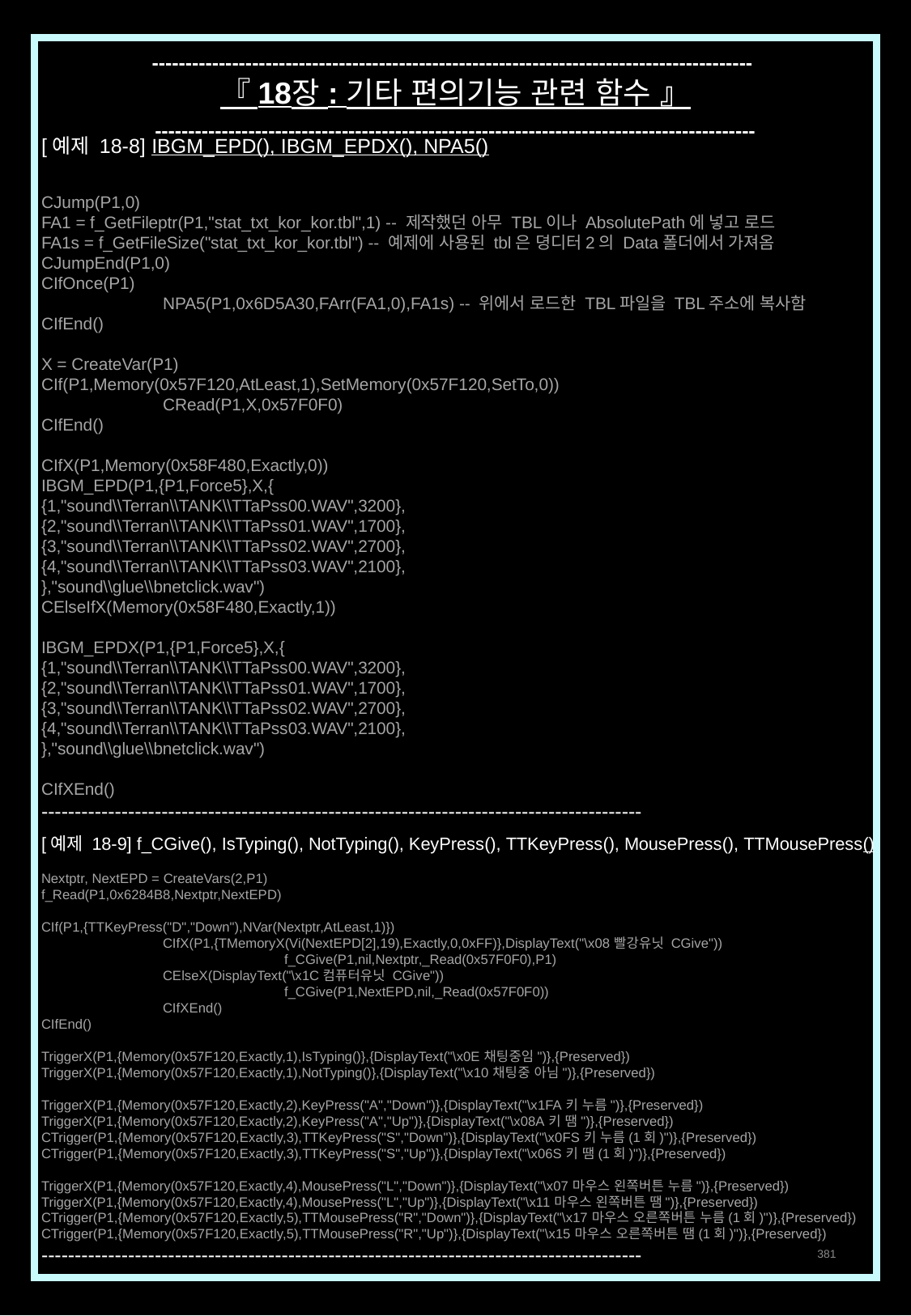

------------------------------------------------------------------------------------------
『 18장 : 기타 편의기능 관련 함수 』
------------------------------------------------------------------------------------------
[예제 18-8] IBGM_EPD(), IBGM_EPDX(), NPA5()

CJump(P1,0)
FA1 = f_GetFileptr(P1,"stat_txt_kor_kor.tbl",1) -- 제작했던 아무 TBL이나 AbsolutePath에 넣고 로드
FA1s = f_GetFileSize("stat_txt_kor_kor.tbl") -- 예제에 사용된 tbl은 뎡디터2의 Data폴더에서 가져옴
CJumpEnd(P1,0)
CIfOnce(P1)
	NPA5(P1,0x6D5A30,FArr(FA1,0),FA1s) -- 위에서 로드한 TBL파일을 TBL주소에 복사함
CIfEnd()

X = CreateVar(P1)
CIf(P1,Memory(0x57F120,AtLeast,1),SetMemory(0x57F120,SetTo,0))
	CRead(P1,X,0x57F0F0)
CIfEnd()

CIfX(P1,Memory(0x58F480,Exactly,0))
IBGM_EPD(P1,{P1,Force5},X,{
{1,"sound\\Terran\\TANK\\TTaPss00.WAV",3200},
{2,"sound\\Terran\\TANK\\TTaPss01.WAV",1700},
{3,"sound\\Terran\\TANK\\TTaPss02.WAV",2700},
{4,"sound\\Terran\\TANK\\TTaPss03.WAV",2100},
},"sound\\glue\\bnetclick.wav")
CElseIfX(Memory(0x58F480,Exactly,1))

IBGM_EPDX(P1,{P1,Force5},X,{
{1,"sound\\Terran\\TANK\\TTaPss00.WAV",3200},
{2,"sound\\Terran\\TANK\\TTaPss01.WAV",1700},
{3,"sound\\Terran\\TANK\\TTaPss02.WAV",2700},
{4,"sound\\Terran\\TANK\\TTaPss03.WAV",2100},
},"sound\\glue\\bnetclick.wav")

CIfXEnd()
------------------------------------------------------------------------------------------
[예제 18-9] f_CGive(), IsTyping(), NotTyping(), KeyPress(), TTKeyPress(), MousePress(), TTMousePress()

Nextptr, NextEPD = CreateVars(2,P1)
f_Read(P1,0x6284B8,Nextptr,NextEPD)

CIf(P1,{TTKeyPress("D","Down"),NVar(Nextptr,AtLeast,1)})
	CIfX(P1,{TMemoryX(Vi(NextEPD[2],19),Exactly,0,0xFF)},DisplayText("\x08빨강유닛 CGive"))
		f_CGive(P1,nil,Nextptr,_Read(0x57F0F0),P1)
	CElseX(DisplayText("\x1C컴퓨터유닛 CGive"))
		f_CGive(P1,NextEPD,nil,_Read(0x57F0F0))
	CIfXEnd()
CIfEnd()

TriggerX(P1,{Memory(0x57F120,Exactly,1),IsTyping()},{DisplayText("\x0E채팅중임")},{Preserved})
TriggerX(P1,{Memory(0x57F120,Exactly,1),NotTyping()},{DisplayText("\x10채팅중 아님")},{Preserved})

TriggerX(P1,{Memory(0x57F120,Exactly,2),KeyPress("A","Down")},{DisplayText("\x1FA키 누름")},{Preserved})
TriggerX(P1,{Memory(0x57F120,Exactly,2),KeyPress("A","Up")},{DisplayText("\x08A키 땜")},{Preserved})
CTrigger(P1,{Memory(0x57F120,Exactly,3),TTKeyPress("S","Down")},{DisplayText("\x0FS키 누름(1회)")},{Preserved})
CTrigger(P1,{Memory(0x57F120,Exactly,3),TTKeyPress("S","Up")},{DisplayText("\x06S키 땜(1회)")},{Preserved})

TriggerX(P1,{Memory(0x57F120,Exactly,4),MousePress("L","Down")},{DisplayText("\x07마우스 왼쪽버튼 누름")},{Preserved})
TriggerX(P1,{Memory(0x57F120,Exactly,4),MousePress("L","Up")},{DisplayText("\x11마우스 왼쪽버튼 땜")},{Preserved})
CTrigger(P1,{Memory(0x57F120,Exactly,5),TTMousePress("R","Down")},{DisplayText("\x17마우스 오른쪽버튼 누름(1회)")},{Preserved})
CTrigger(P1,{Memory(0x57F120,Exactly,5),TTMousePress("R","Up")},{DisplayText("\x15마우스 오른쪽버튼 땜(1회)")},{Preserved})
------------------------------------------------------------------------------------------

381